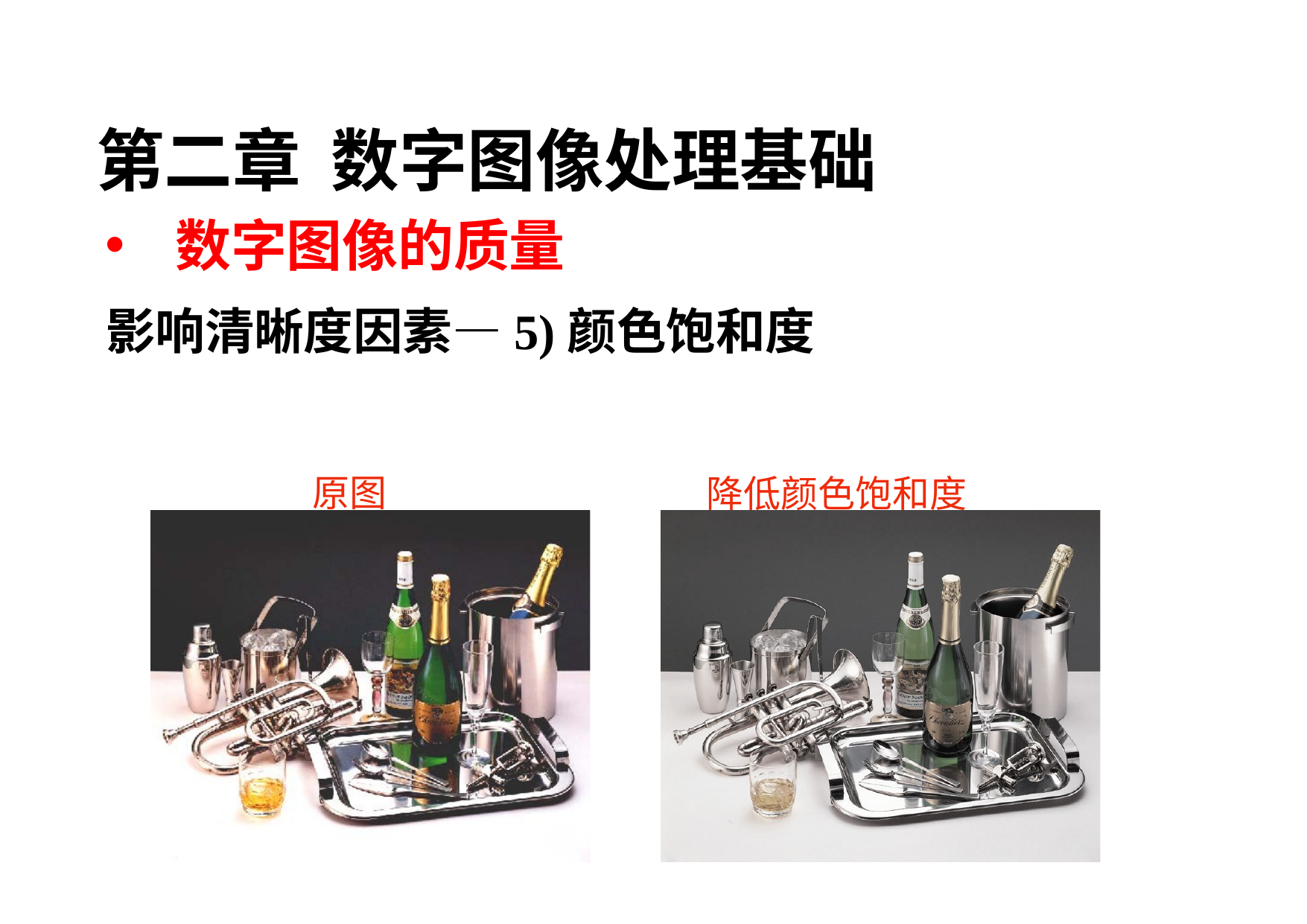

第二章  数字图像处理基础
数字图像的质量
影响清晰度因素—5)颜色饱和度
原图
降低颜色饱和度

82